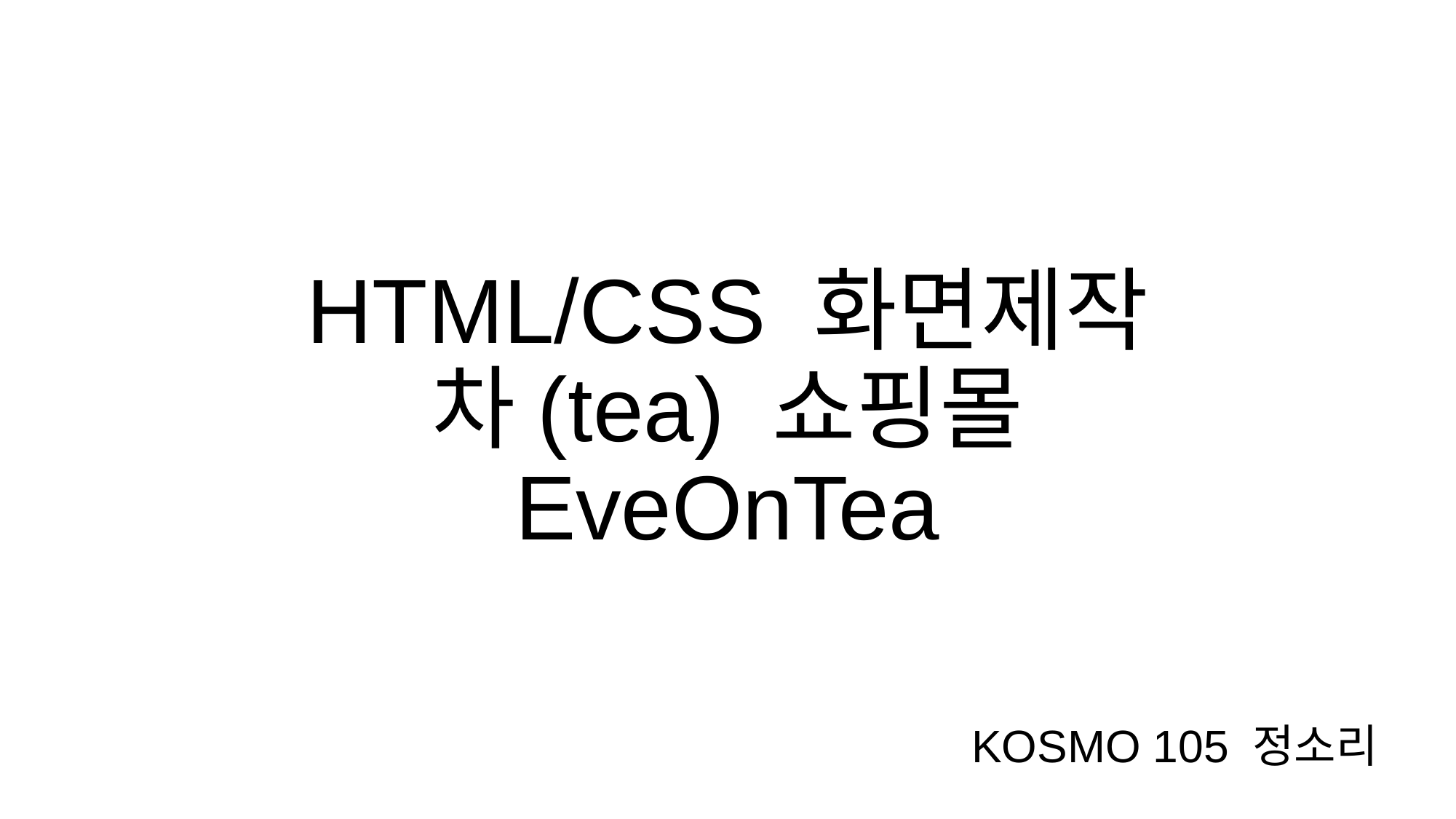

# HTML/CSS 화면제작 차(tea) 쇼핑몰 EveOnTea
KOSMO 105 정소리